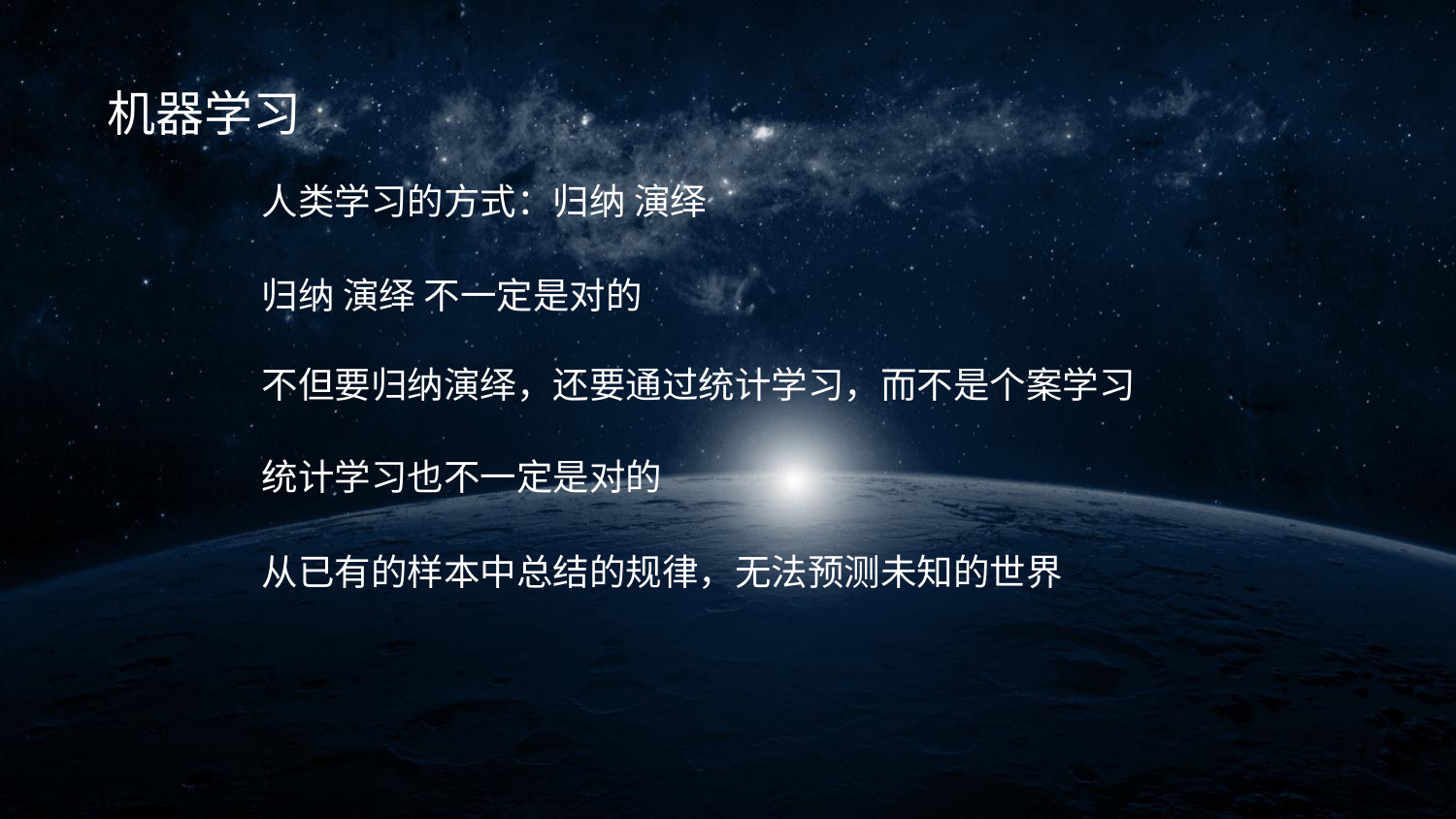

机器学习
人类学习的方式：归纳 演绎
归纳 演绎 不一定是对的
不但要归纳演绎，还要通过统计学习，而不是个案学习
统计学习也不一定是对的
从已有的样本中总结的规律，无法预测未知的世界